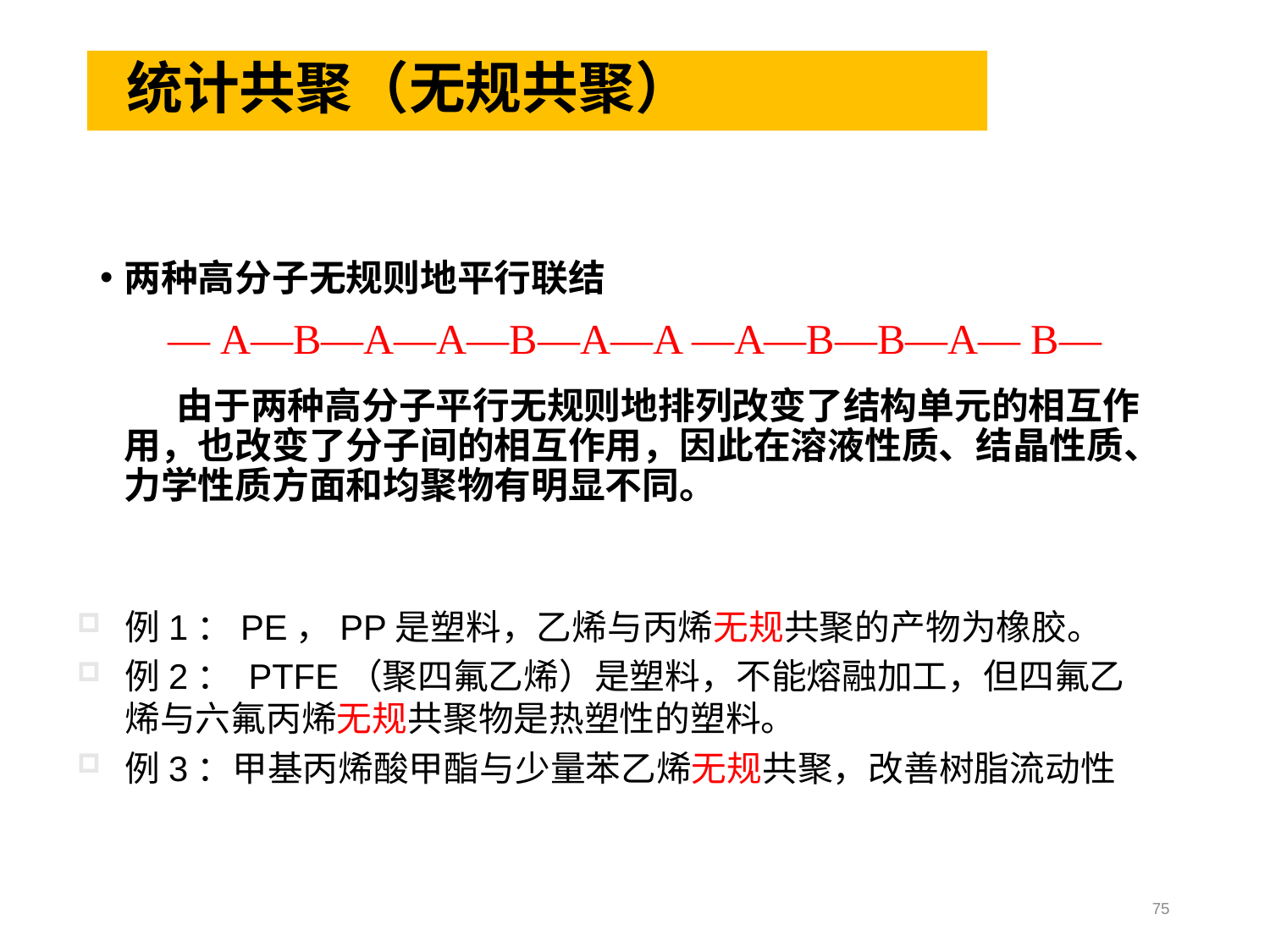

# 统计共聚（无规共聚）
两种高分子无规则地平行联结
          ABAABABBAAABABBAAA
        由于两种高分子平行无规则地排列改变了结构单元的相互作用，也改变了分子间的相互作用，因此在溶液性质、结晶性质、力学性质方面和均聚物有明显不同。
— A—B—A—A—B—A—A —A—B—B—A— B—
例1：PE，PP是塑料，乙烯与丙烯无规共聚的产物为橡胶。
例2： PTFE（聚四氟乙烯）是塑料，不能熔融加工，但四氟乙烯与六氟丙烯无规共聚物是热塑性的塑料。
例3：甲基丙烯酸甲酯与少量苯乙烯无规共聚，改善树脂流动性
75